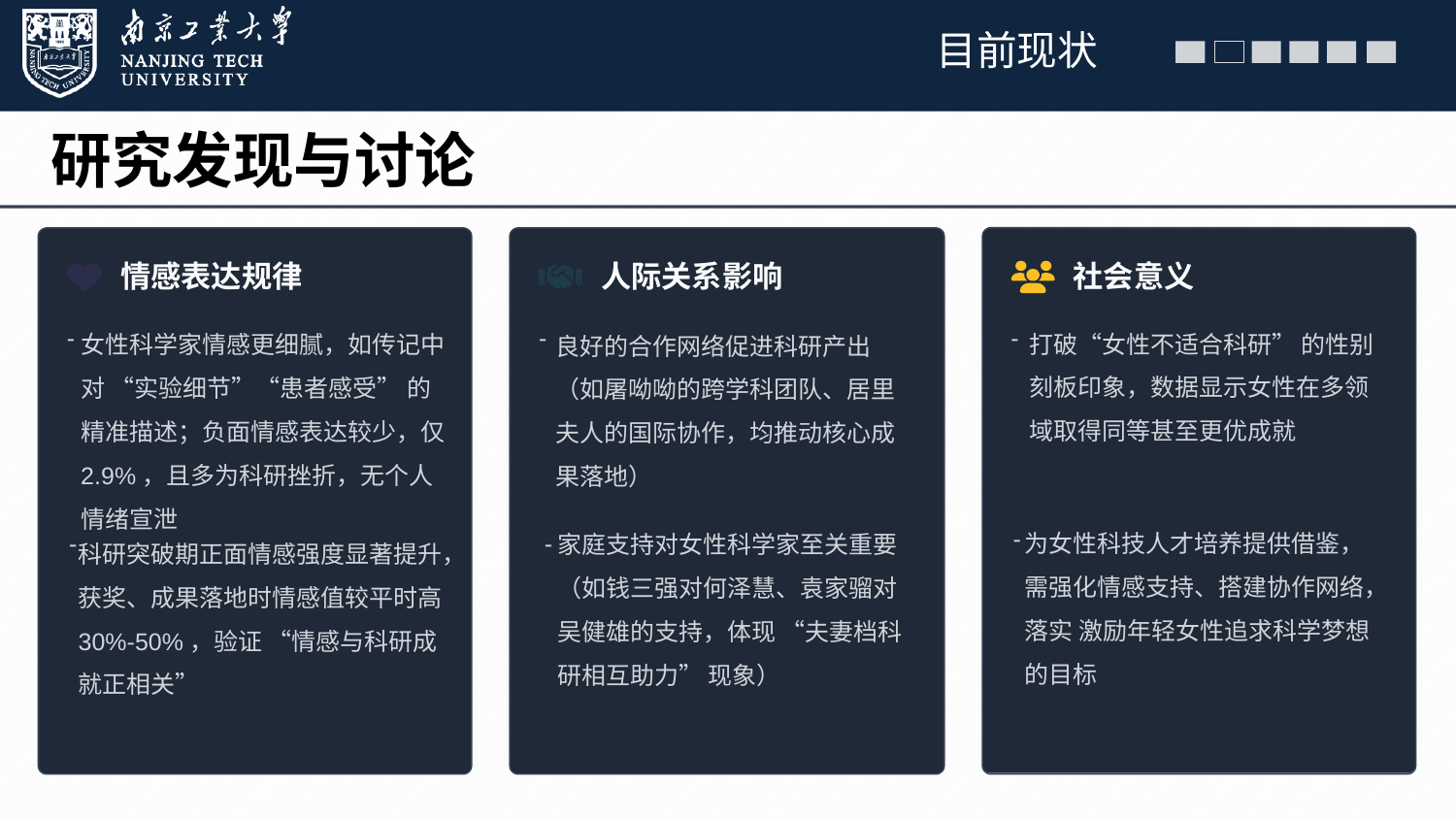

目前现状
研究发现与讨论

情感表达规律
人际关系影响
社会意义

打破“女性不适合科研” 的性别刻板印象，数据显示女性在多领域取得同等甚至更优成就
女性科学家情感更细腻，如传记中对 “实验细节”“患者感受” 的精准描述；负面情感表达较少，仅 2.9%，且多为科研挫折，无个人情绪宣泄
良好的合作网络促进科研产出（如屠呦呦的跨学科团队、居里夫人的国际协作，均推动核心成果落地）
-
-
-
为女性科技人才培养提供借鉴，需强化情感支持、搭建协作网络，落实 激励年轻女性追求科学梦想 的目标
家庭支持对女性科学家至关重要（如钱三强对何泽慧、袁家骝对吴健雄的支持，体现 “夫妻档科研相互助力” 现象）
-
科研突破期正面情感强度显著提升，获奖、成果落地时情感值较平时高 30%-50%，验证 “情感与科研成就正相关”
-
-